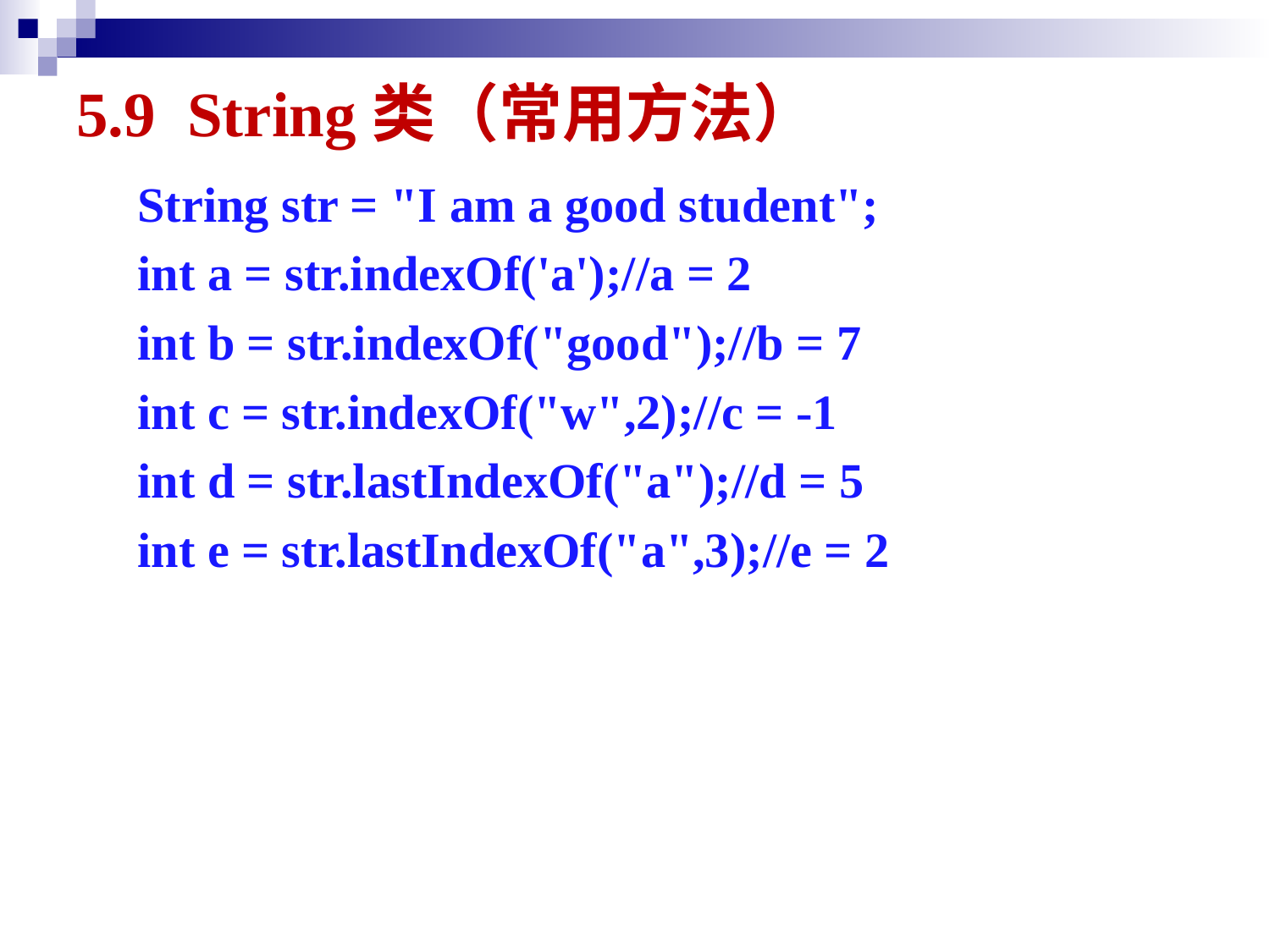

# 5.9  String类（常用方法）
String str = "I am a good student";
int a = str.indexOf('a');//a = 2
int b = str.indexOf("good");//b = 7
int c = str.indexOf("w",2);//c = -1
int d = str.lastIndexOf("a");//d = 5
int e = str.lastIndexOf("a",3);//e = 2